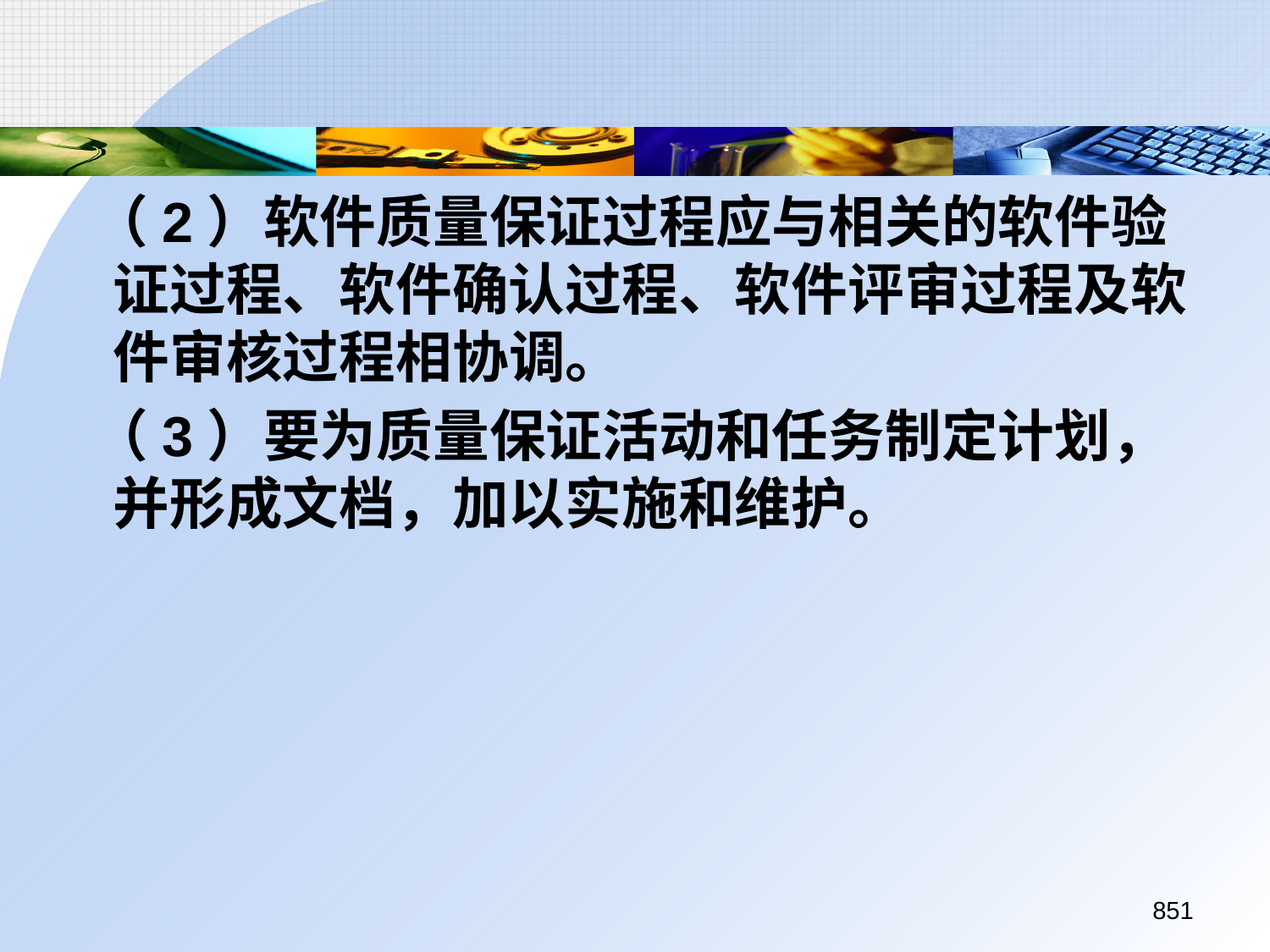

（2）软件质量保证过程应与相关的软件验证过程、软件确认过程、软件评审过程及软件审核过程相协调。
 （3）要为质量保证活动和任务制定计划，并形成文档，加以实施和维护。

851